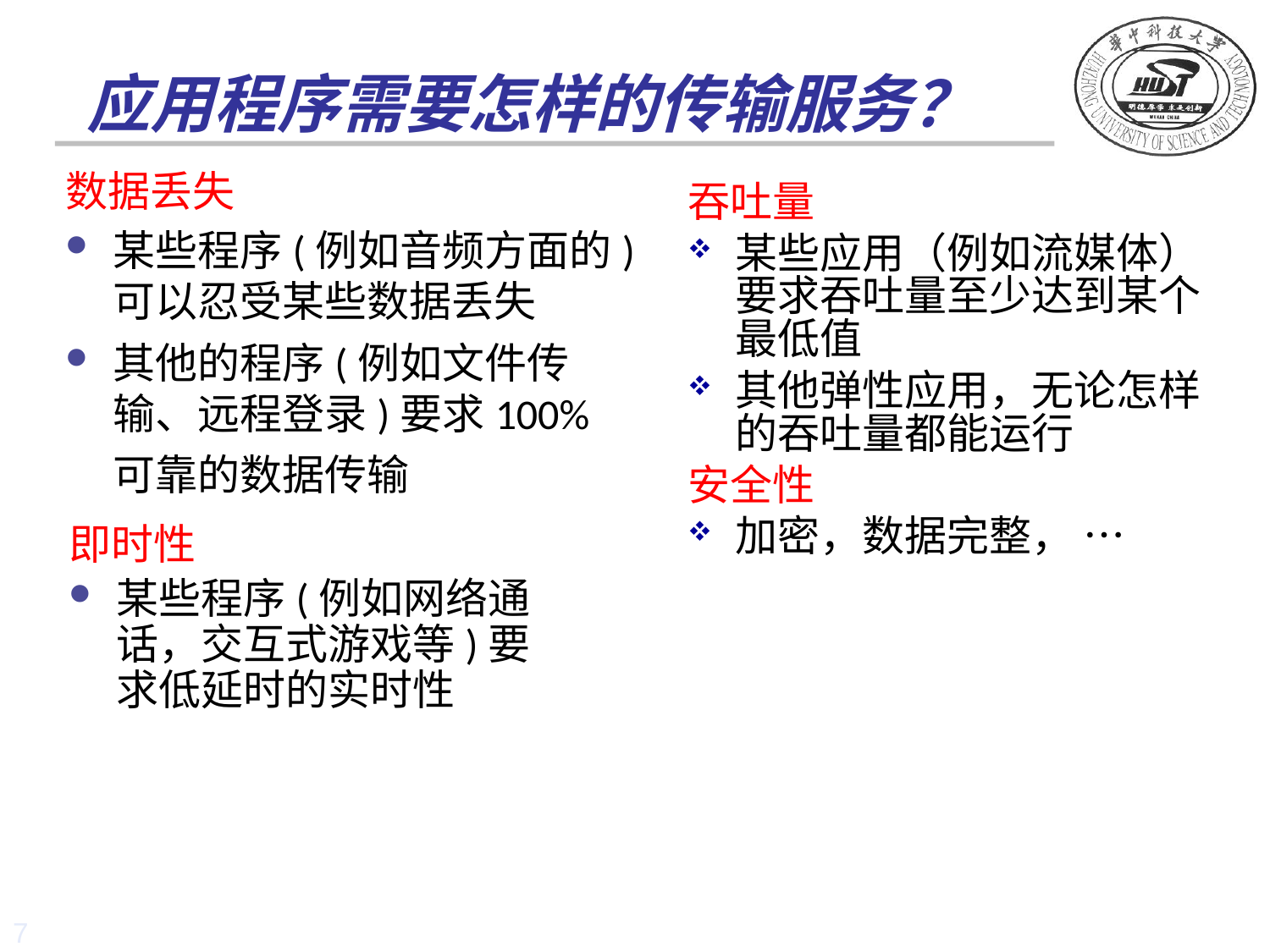

# 应用程序需要怎样的传输服务？
数据丢失
某些程序(例如音频方面的)可以忍受某些数据丢失
其他的程序(例如文件传输、远程登录)要求100%可靠的数据传输
吞吐量
某些应用（例如流媒体）要求吞吐量至少达到某个最低值
其他弹性应用，无论怎样的吞吐量都能运行
安全性
加密，数据完整， …
即时性
某些程序(例如网络通话，交互式游戏等)要求低延时的实时性
7